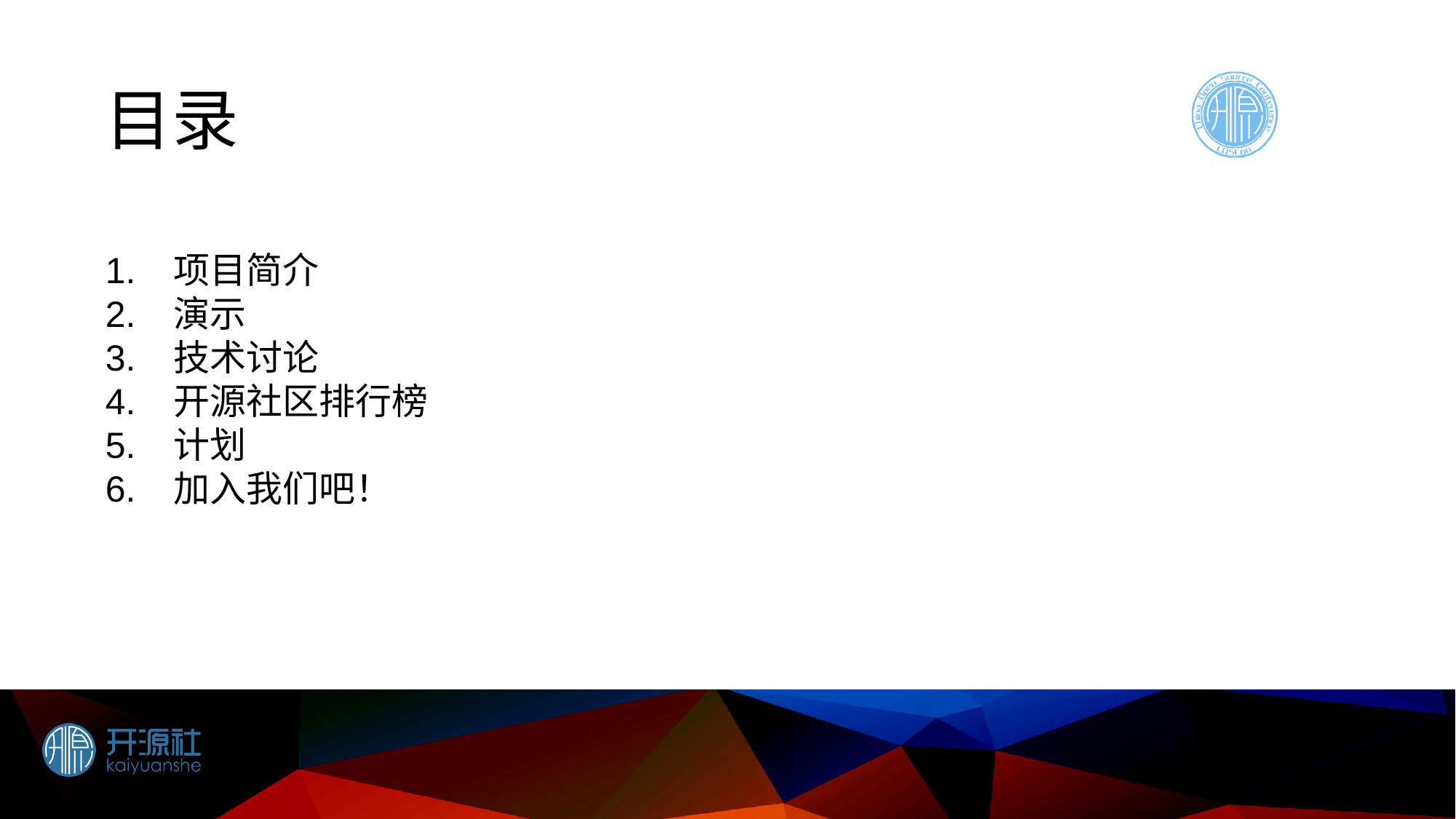

# 目录
项目简介
演示
技术讨论
开源社区排行榜
计划
加入我们吧！